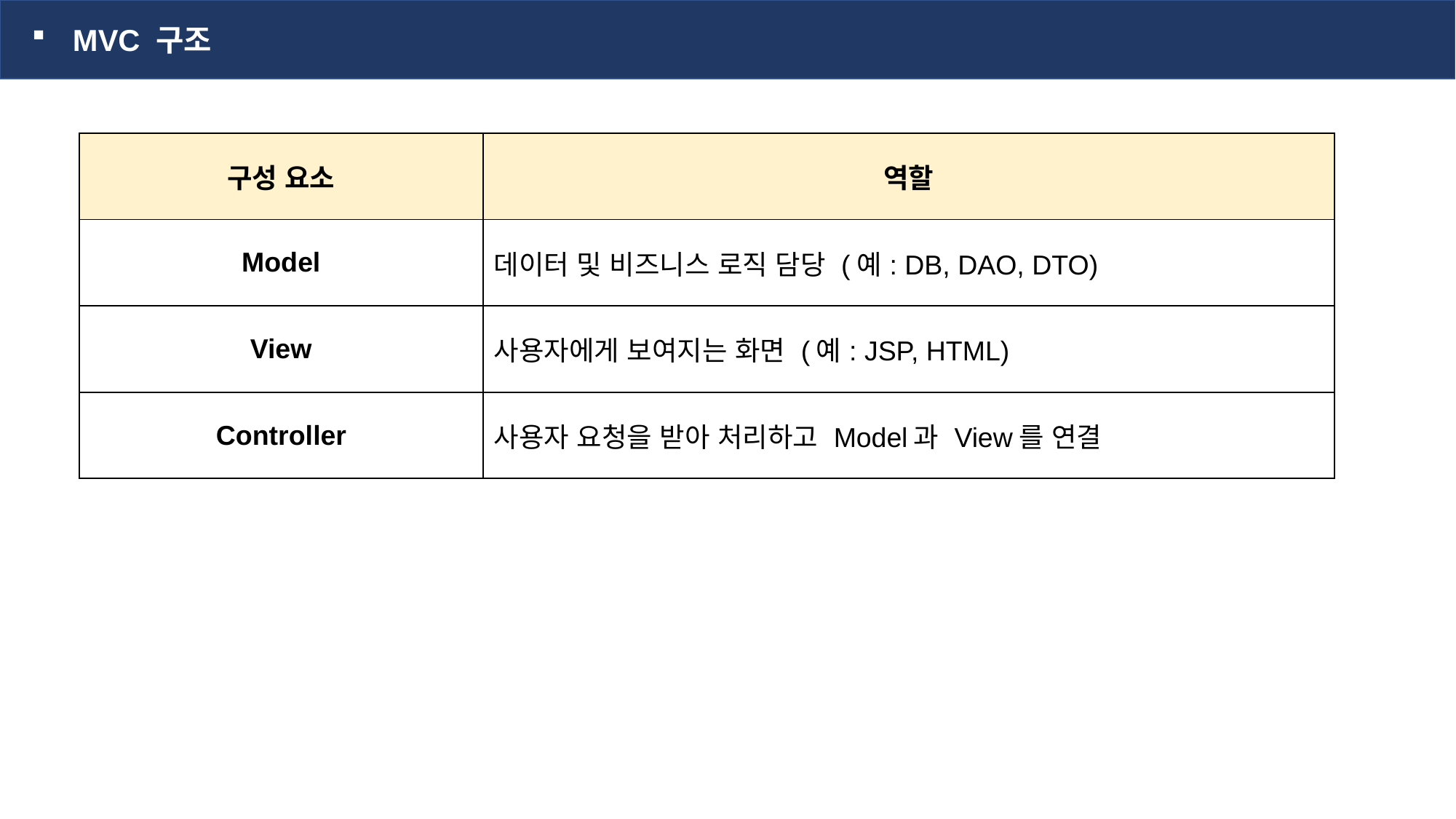

MVC 구조
| 구성 요소 | 역할 |
| --- | --- |
| Model | 데이터 및 비즈니스 로직 담당 (예: DB, DAO, DTO) |
| View | 사용자에게 보여지는 화면 (예: JSP, HTML) |
| Controller | 사용자 요청을 받아 처리하고 Model과 View를 연결 |